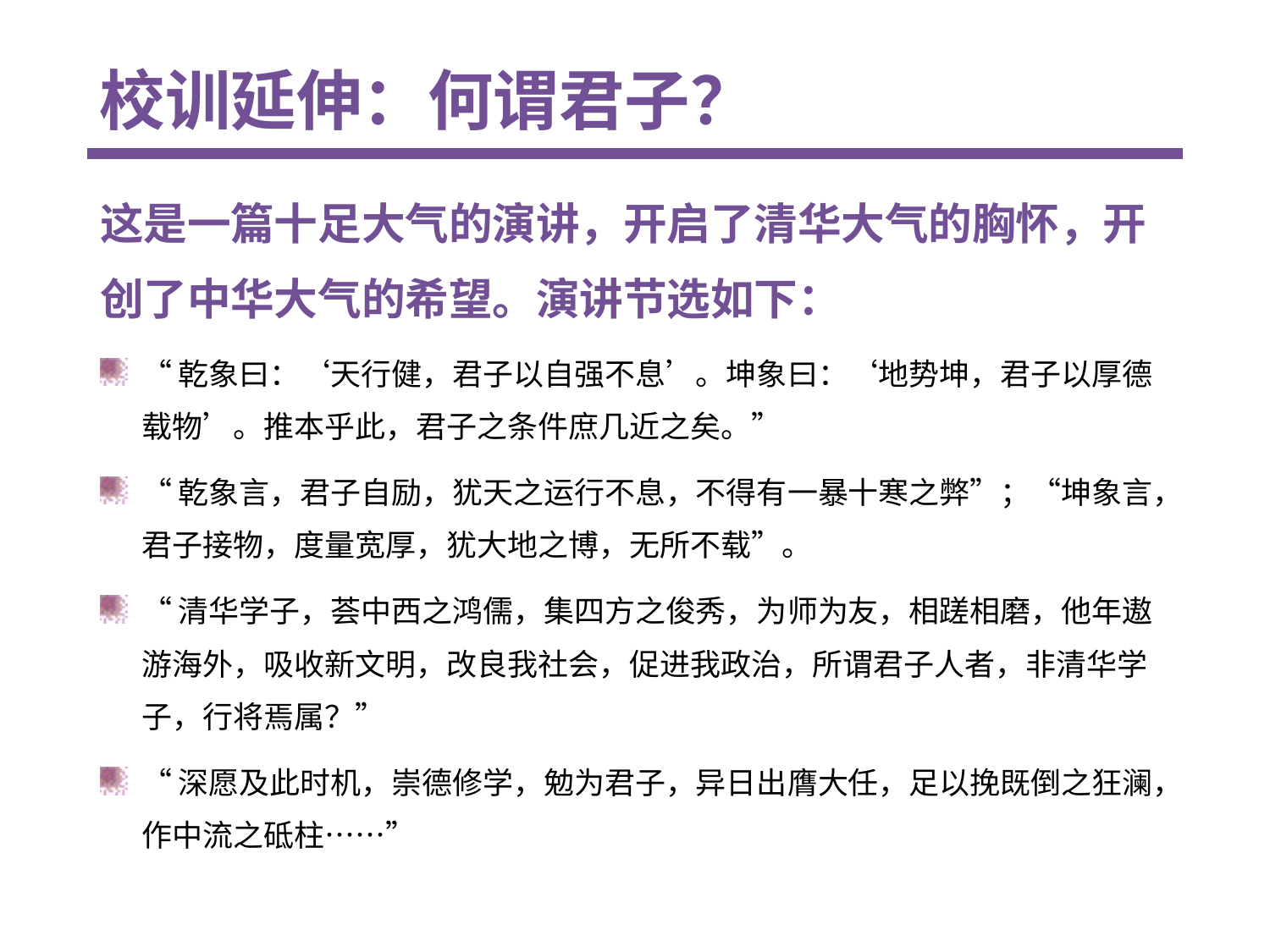

校训延伸：何谓君子？
这是一篇十足大气的演讲，开启了清华大气的胸怀，开创了中华大气的希望。演讲节选如下：
“乾象曰：‘天行健，君子以自强不息’。坤象曰：‘地势坤，君子以厚德载物’。推本乎此，君子之条件庶几近之矣。”
“乾象言，君子自励，犹天之运行不息，不得有一暴十寒之弊”；“坤象言，君子接物，度量宽厚，犹大地之博，无所不载”。
“清华学子，荟中西之鸿儒，集四方之俊秀，为师为友，相蹉相磨，他年遨游海外，吸收新文明，改良我社会，促进我政治，所谓君子人者，非清华学子，行将焉属？”
“深愿及此时机，崇德修学，勉为君子，异日出膺大任，足以挽既倒之狂澜，作中流之砥柱……”